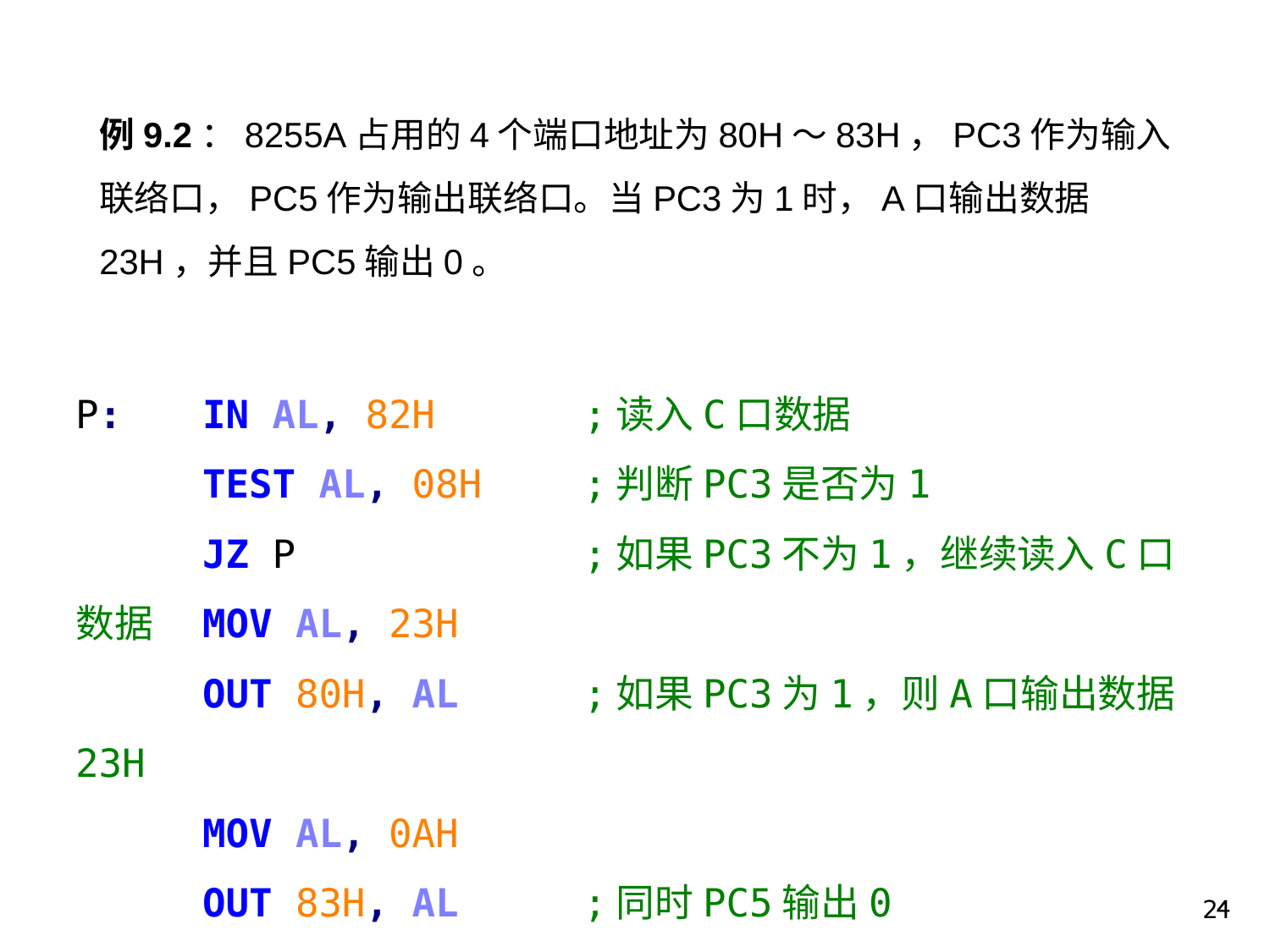

例9.2：8255A占用的4个端口地址为80H～83H，PC3作为输入联络口，PC5作为输出联络口。当PC3为1时，A口输出数据23H，并且PC5输出0。
P:	IN AL, 82H		;读入C口数据
	TEST AL, 08H	;判断PC3是否为1
	JZ P			;如果PC3不为1，继续读入C口数据 	MOV AL, 23H
	OUT 80H, AL	;如果PC3为1，则A口输出数据23H
	MOV AL, 0AH
	OUT 83H, AL	;同时PC5输出0
24